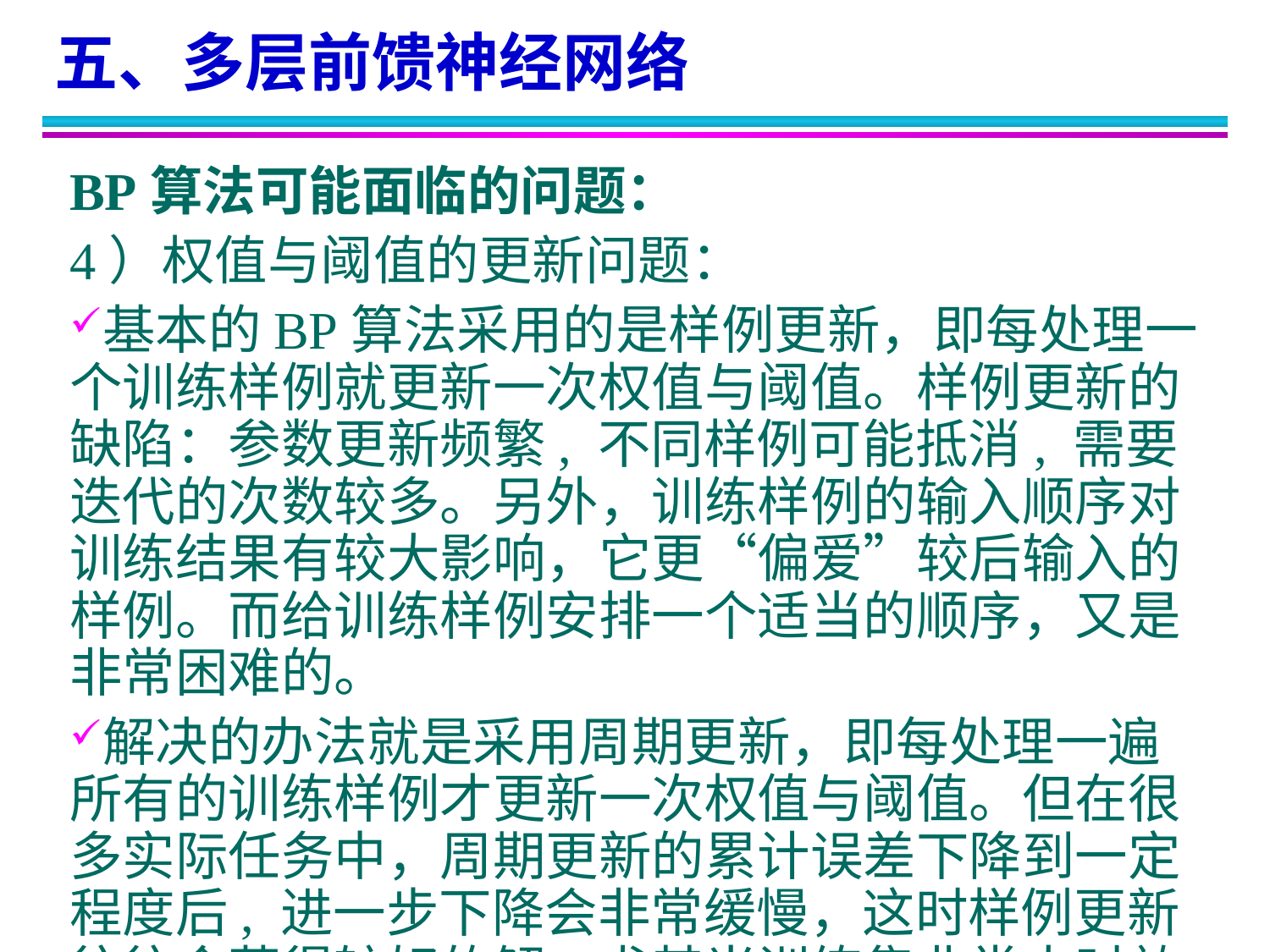

五、多层前馈神经网络
BP算法可能面临的问题：
4）权值与阈值的更新问题：
基本的BP算法采用的是样例更新，即每处理一个训练样例就更新一次权值与阈值。样例更新的缺陷：参数更新频繁, 不同样例可能抵消, 需要迭代的次数较多。另外，训练样例的输入顺序对训练结果有较大影响，它更“偏爱”较后输入的样例。而给训练样例安排一个适当的顺序，又是非常困难的。
解决的办法就是采用周期更新，即每处理一遍所有的训练样例才更新一次权值与阈值。但在很多实际任务中，周期更新的累计误差下降到一定程度后, 进一步下降会非常缓慢，这时样例更新往往会获得较好的解，尤其当训练集非常大时效果更明显。